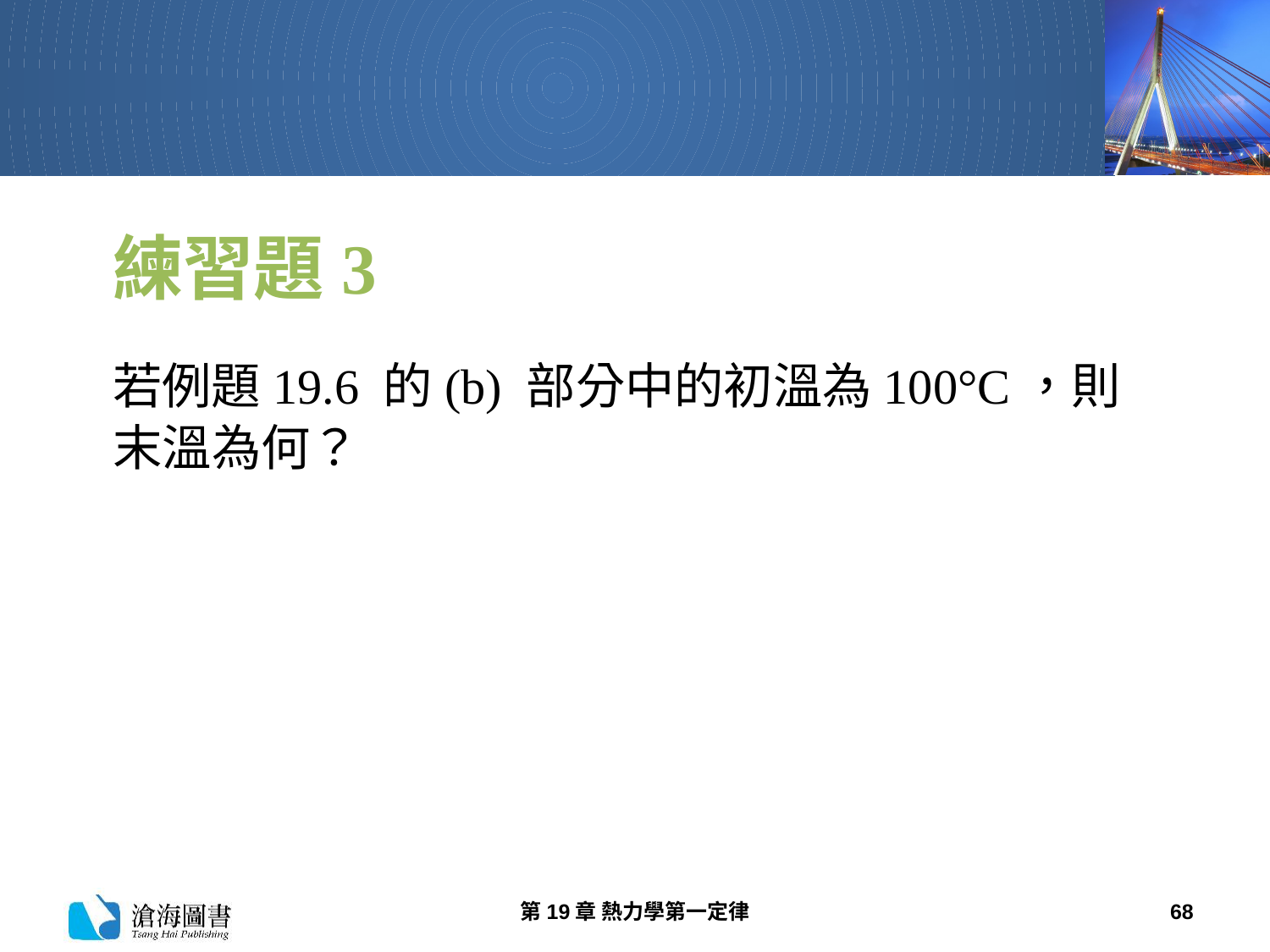

# 練習題3
若例題19.6 的(b) 部分中的初溫為100°C，則末溫為何？
第19章 熱力學第一定律
68